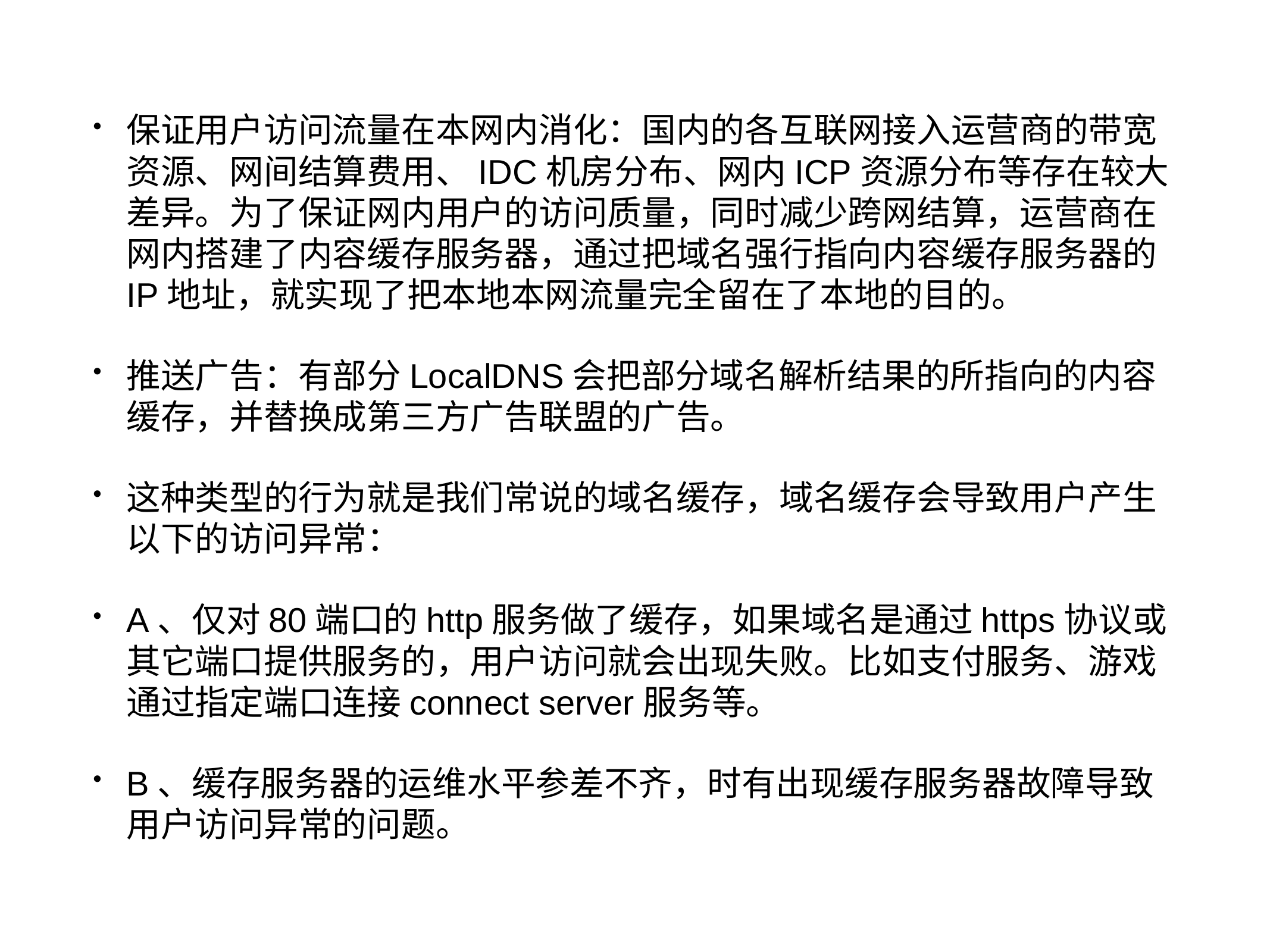

保证用户访问流量在本网内消化：国内的各互联网接入运营商的带宽资源、网间结算费用、IDC机房分布、网内ICP资源分布等存在较大差异。为了保证网内用户的访问质量，同时减少跨网结算，运营商在网内搭建了内容缓存服务器，通过把域名强行指向内容缓存服务器的IP地址，就实现了把本地本网流量完全留在了本地的目的。
推送广告：有部分LocalDNS会把部分域名解析结果的所指向的内容缓存，并替换成第三方广告联盟的广告。
这种类型的行为就是我们常说的域名缓存，域名缓存会导致用户产生以下的访问异常：
A、仅对80端口的http服务做了缓存，如果域名是通过https协议或其它端口提供服务的，用户访问就会出现失败。比如支付服务、游戏通过指定端口连接connect server服务等。
B、缓存服务器的运维水平参差不齐，时有出现缓存服务器故障导致用户访问异常的问题。